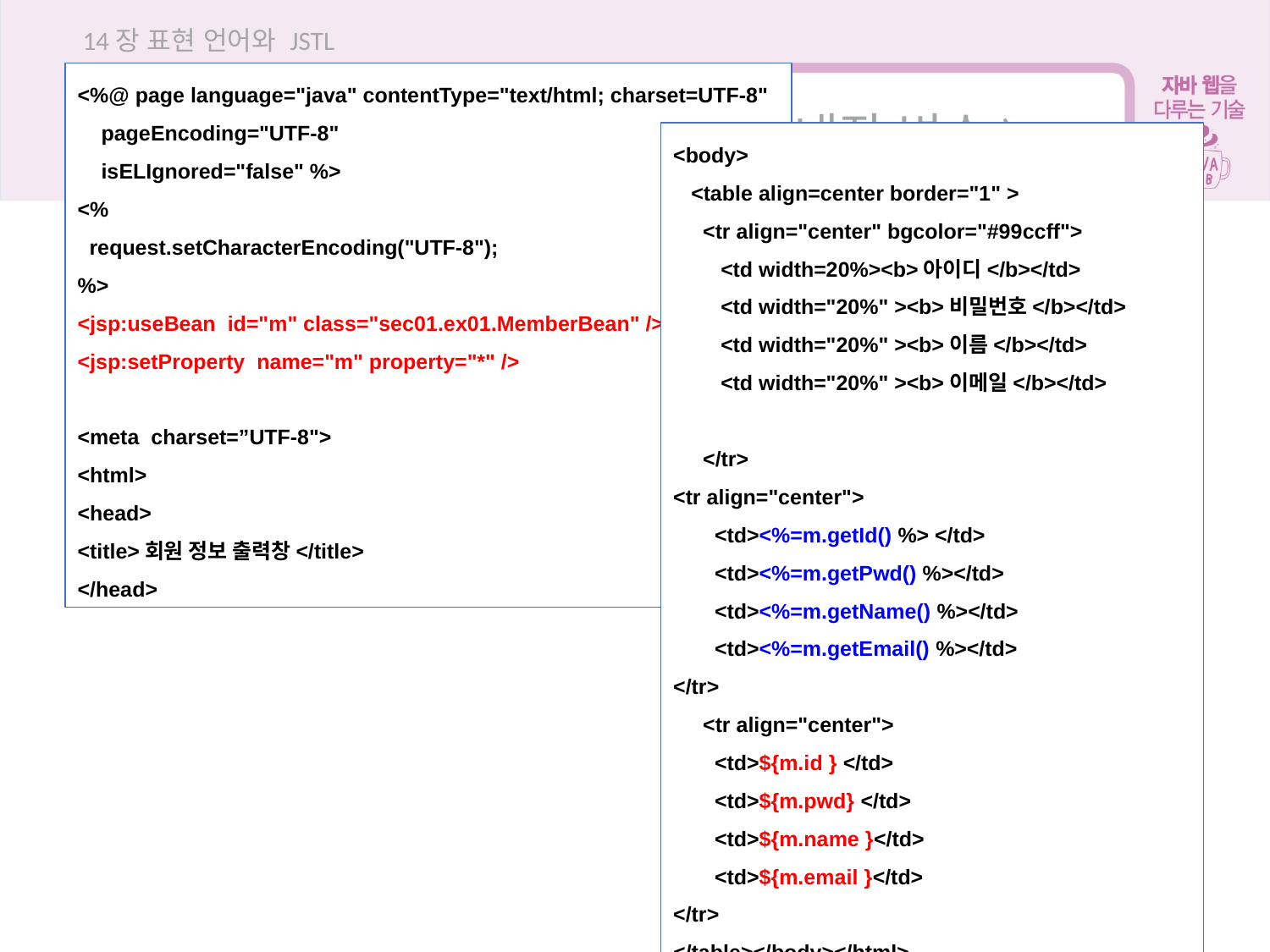

14장 표현 언어와 JSTL
<%@ page language="java" contentType="text/html; charset=UTF-8"
    pageEncoding="UTF-8"
    isELIgnored="false" %>
<%
  request.setCharacterEncoding("UTF-8");
%>
<jsp:useBean  id="m" class="sec01.ex01.MemberBean" />
<jsp:setProperty  name="m" property="*" />

<meta  charset=”UTF-8">
<html>
<head>
<title>회원 정보 출력창</title>
</head>
14.2 표현 언어 내장 객체(내장 변수)
<body>
   <table align=center border="1" >
     <tr align="center" bgcolor="#99ccff">
        <td width=20%><b>아이디</b></td>
        <td width="20%" ><b>비밀번호</b></td>
        <td width="20%" ><b>이름</b></td>
        <td width="20%" ><b>이메일</b></td>
     </tr>
<tr align="center">
       <td><%=m.getId() %> </td>
       <td><%=m.getPwd() %></td>
       <td><%=m.getName() %></td>
       <td><%=m.getEmail() %></td>
</tr>
     <tr align="center">
       <td>${m.id } </td>
       <td>${m.pwd} </td>
       <td>${m.name }</td>
       <td>${m.email }</td>
</tr>
</table></body></html>